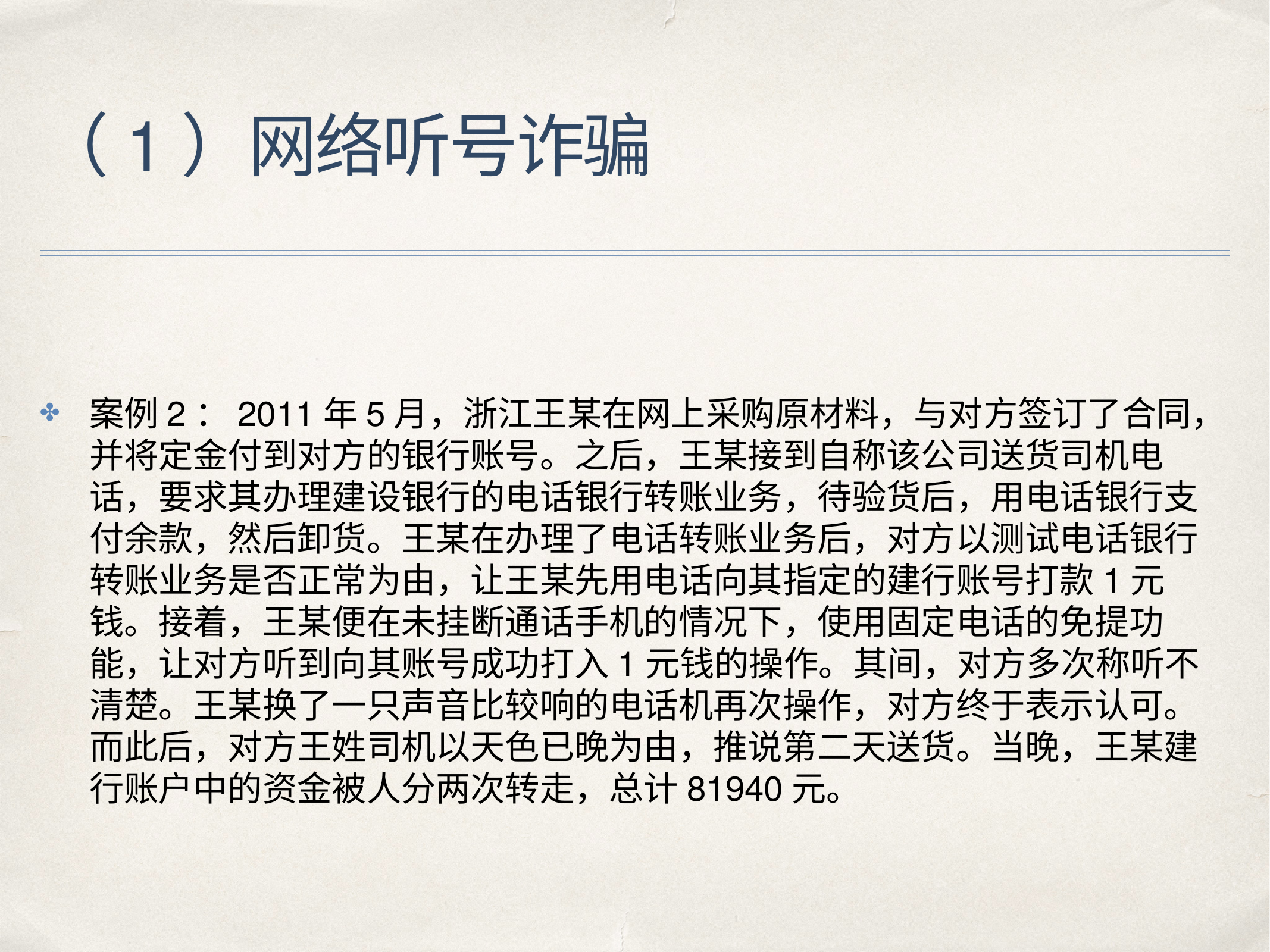

# （1）网络听号诈骗
案例2：2011年5月，浙江王某在网上采购原材料，与对方签订了合同，并将定金付到对方的银行账号。之后，王某接到自称该公司送货司机电话，要求其办理建设银行的电话银行转账业务，待验货后，用电话银行支付余款，然后卸货。王某在办理了电话转账业务后，对方以测试电话银行转账业务是否正常为由，让王某先用电话向其指定的建行账号打款1元钱。接着，王某便在未挂断通话手机的情况下，使用固定电话的免提功能，让对方听到向其账号成功打入1元钱的操作。其间，对方多次称听不清楚。王某换了一只声音比较响的电话机再次操作，对方终于表示认可。而此后，对方王姓司机以天色已晚为由，推说第二天送货。当晚，王某建行账户中的资金被人分两次转走，总计81940元。
7